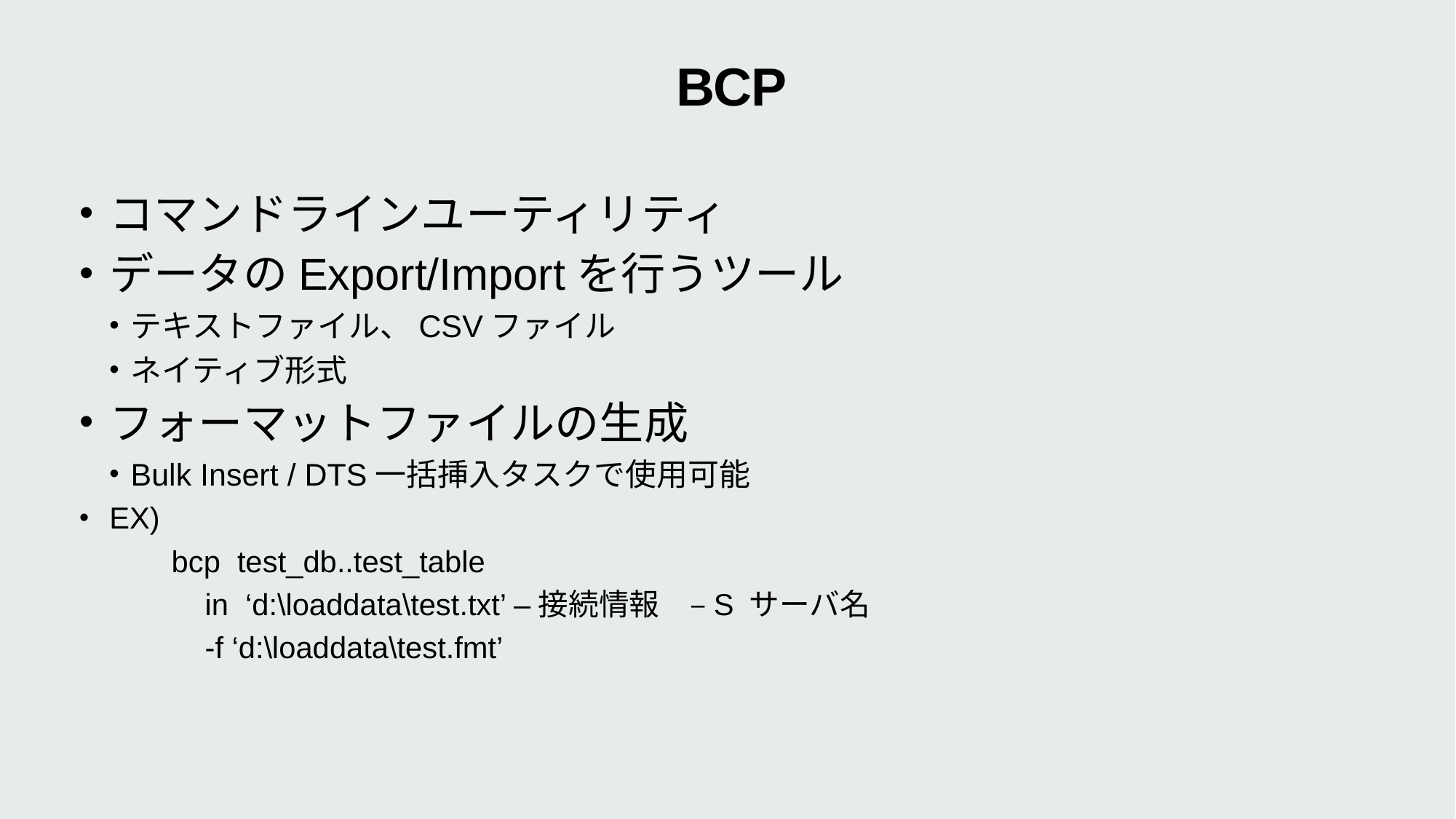

# BCP
コマンドラインユーティリティ
データのExport/Importを行うツール
テキストファイル、CSVファイル
ネイティブ形式
フォーマットファイルの生成
Bulk Insert / DTS一括挿入タスクで使用可能
EX)
           bcp  test_db..test_table
               in  ‘d:\loaddata\test.txt’ –接続情報　–S サーバ名
               -f ‘d:\loaddata\test.fmt’